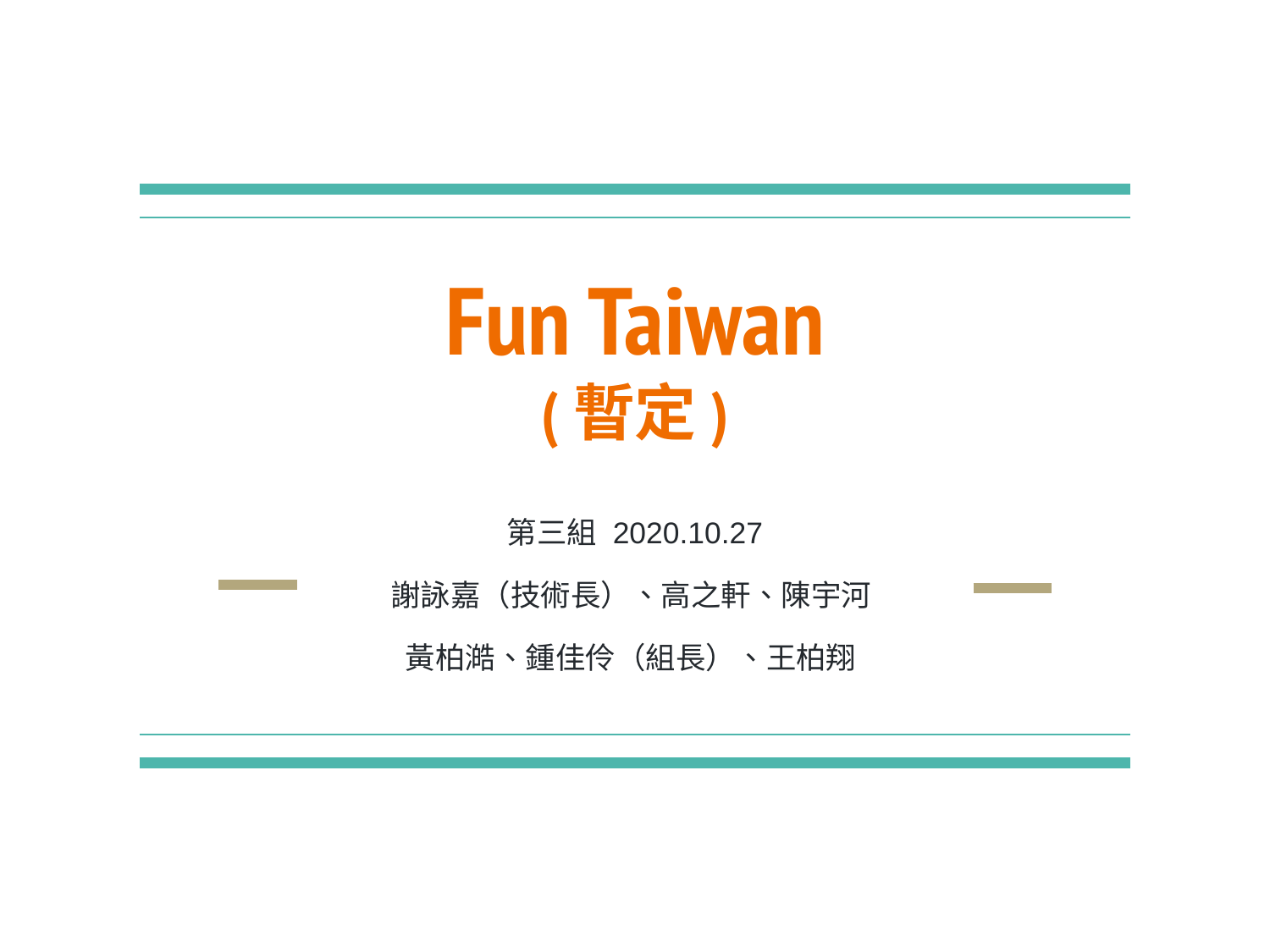

# Fun Taiwan
(暫定)
第三組 2020.10.27
謝詠嘉（技術長）、高之軒、陳宇河
黃柏澔、鍾佳伶（組長）、王柏翔